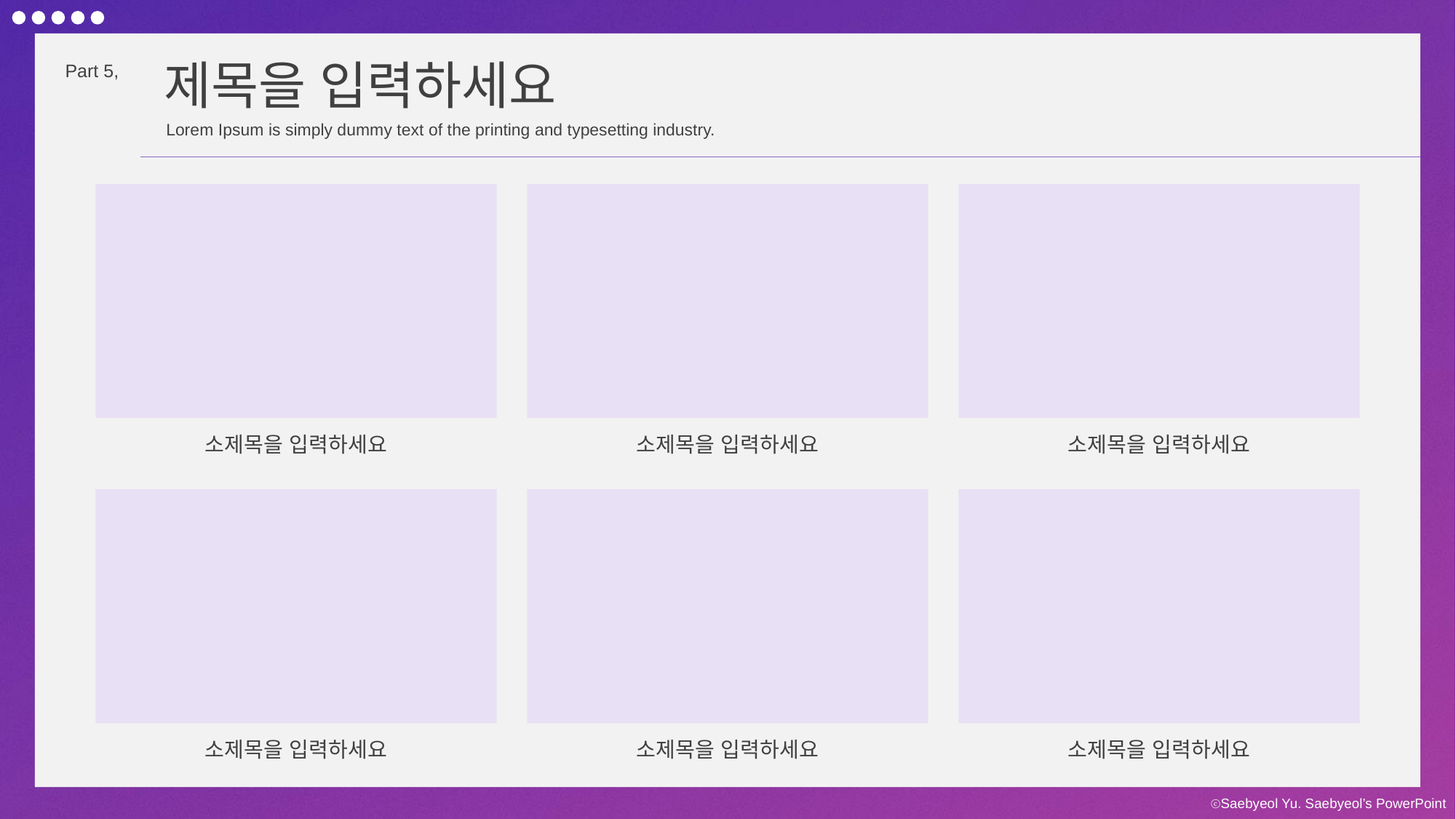

제목을 입력하세요
Part 5,
Lorem Ipsum is simply dummy text of the printing and typesetting industry.

소제목을 입력하세요

소제목을 입력하세요

소제목을 입력하세요

소제목을 입력하세요

소제목을 입력하세요

소제목을 입력하세요